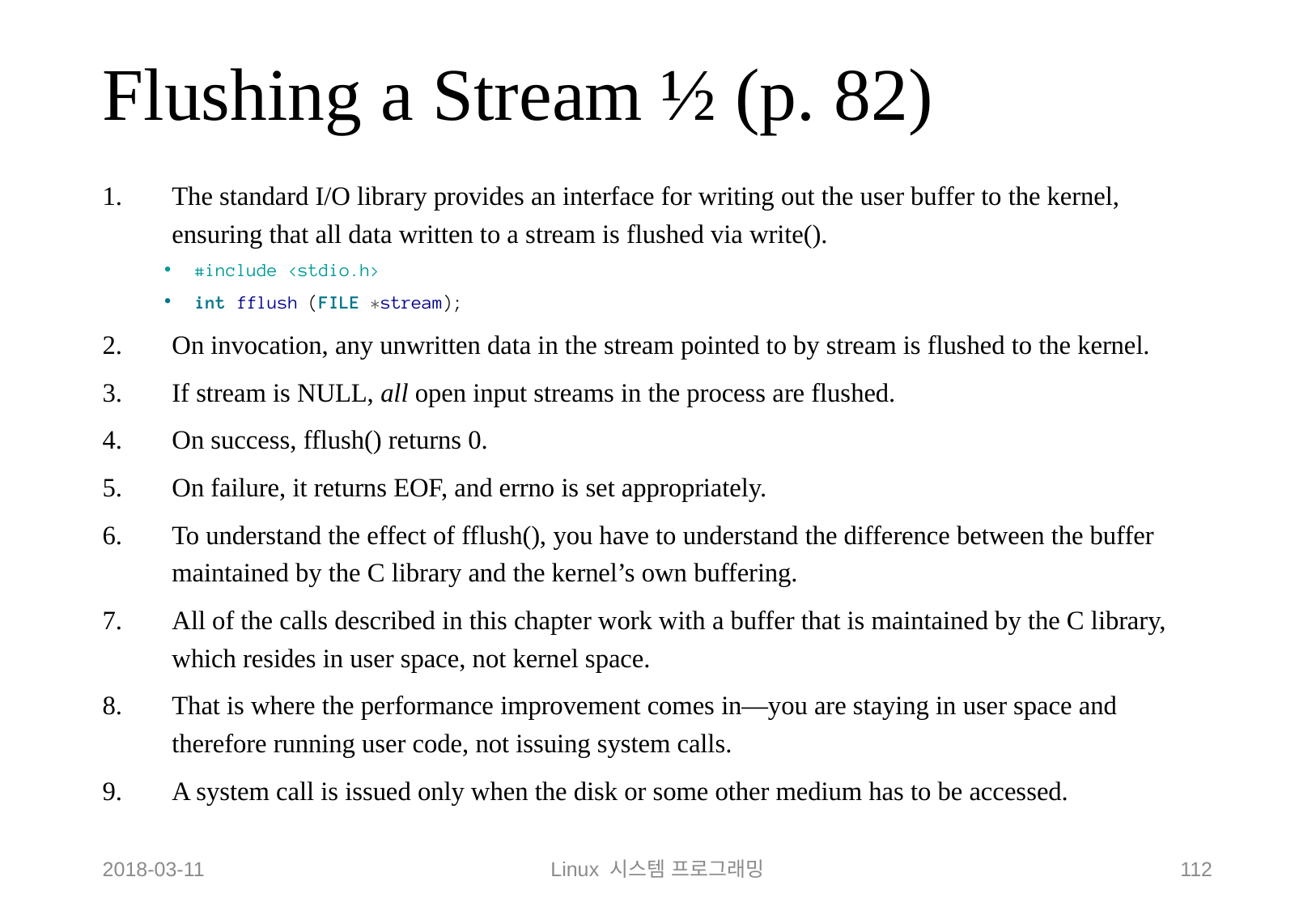

# Flushing a Stream ½ (p. 82)
The standard I/O library provides an interface for writing out the user buffer to the kernel, ensuring that all data written to a stream is flushed via write().
#include <stdio.h>
int fflush (FILE *stream);
On invocation, any unwritten data in the stream pointed to by stream is flushed to the kernel.
If stream is NULL, all open input streams in the process are flushed.
On success, fflush() returns 0.
On failure, it returns EOF, and errno is set appropriately.
To understand the effect of fflush(), you have to understand the difference between the buffer maintained by the C library and the kernel’s own buffering.
All of the calls described in this chapter work with a buffer that is maintained by the C library, which resides in user space, not kernel space.
That is where the performance improvement comes in—you are staying in user space and therefore running user code, not issuing system calls.
A system call is issued only when the disk or some other medium has to be accessed.
2018-03-11
Linux 시스템 프로그래밍
112